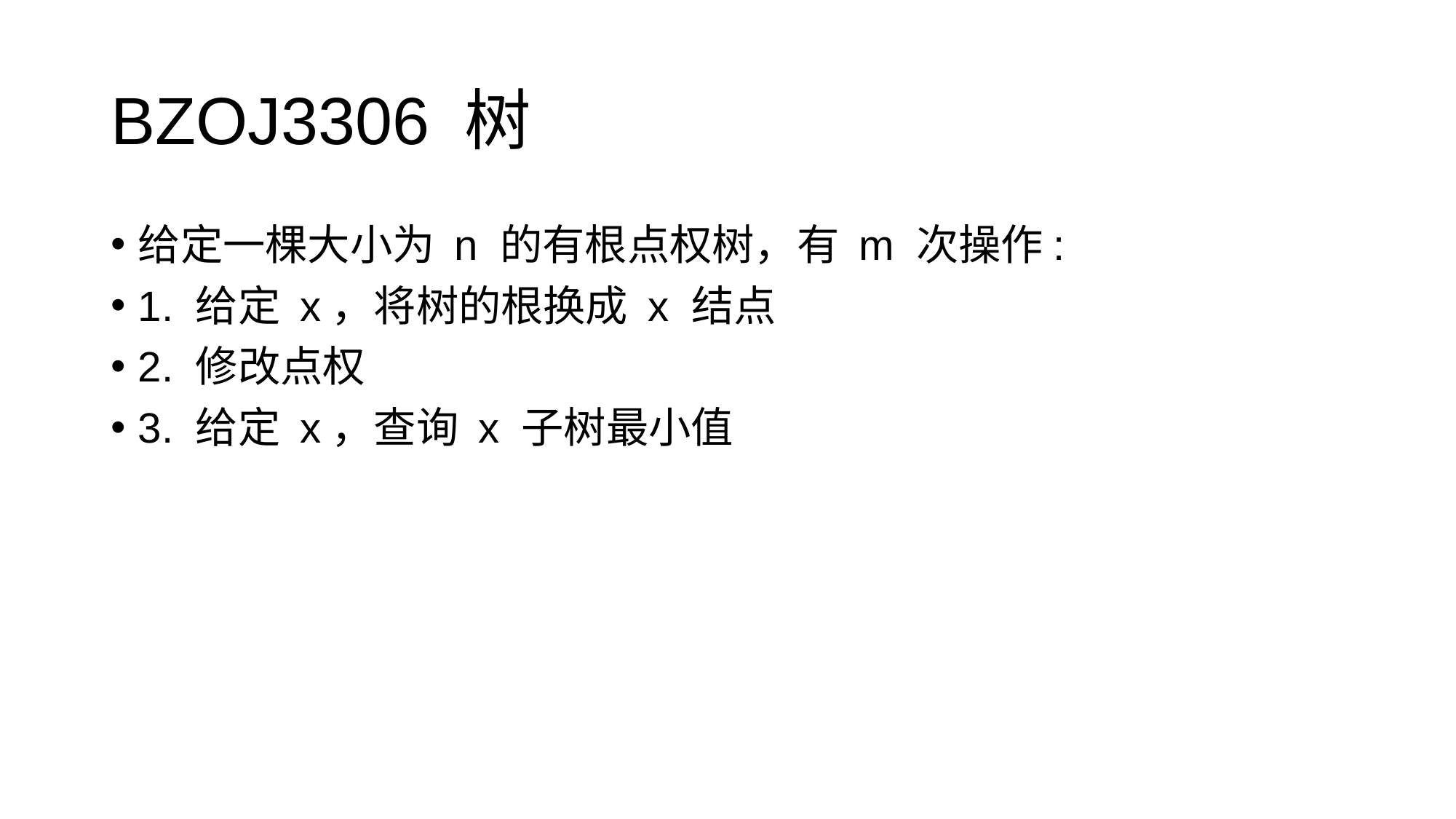

# BZOJ3306 树
给定一棵大小为 n 的有根点权树，有 m 次操作:
1. 给定 x，将树的根换成 x 结点
2. 修改点权
3. 给定 x，查询 x 子树最小值